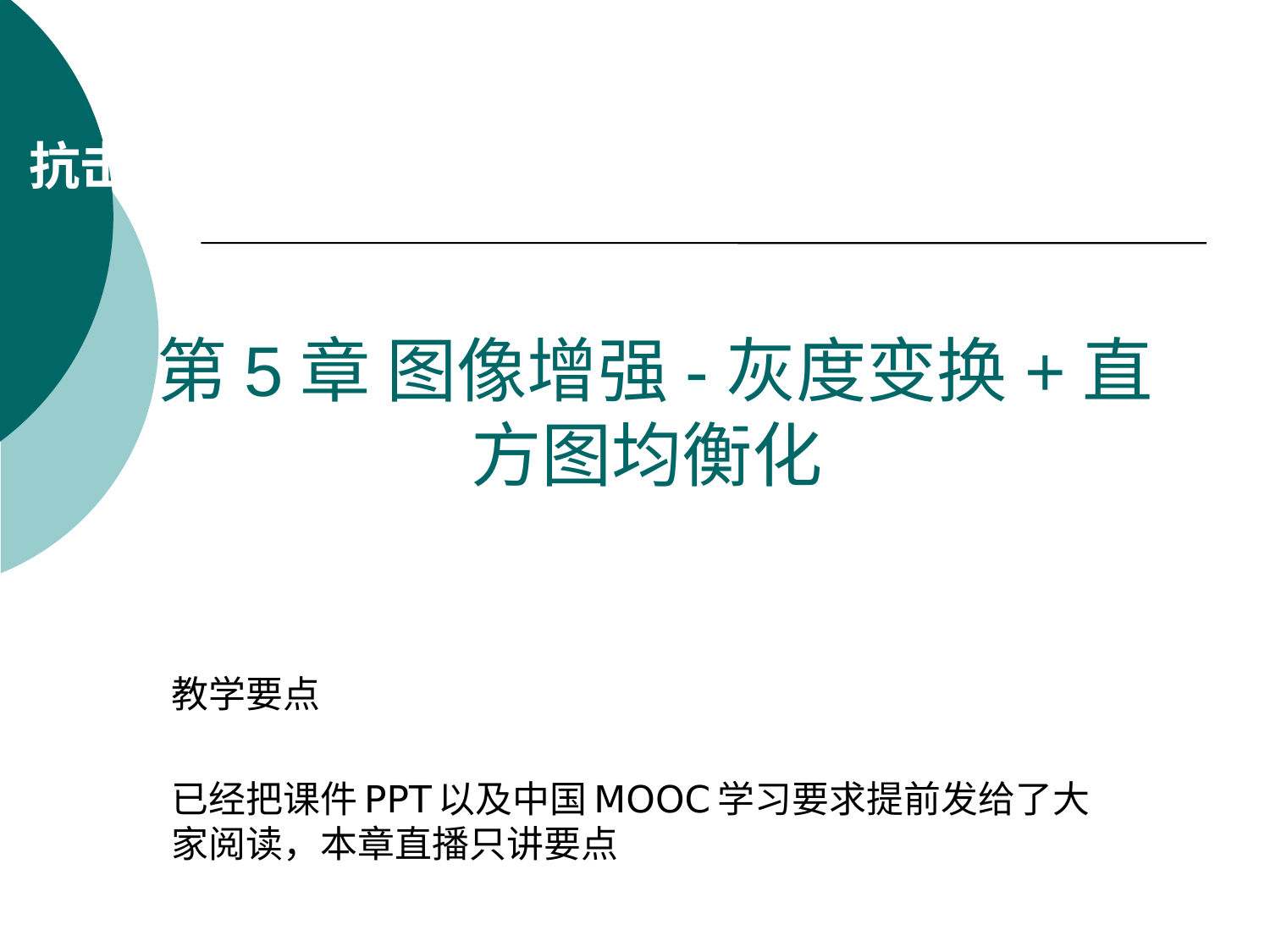

众志成城，抗击疫情！武汉加油！湖北加油！中国加油！
# 第5章 图像增强-灰度变换+直方图均衡化 2020-03-23（第6周）
教学要点

已经把课件PPT以及中国MOOC学习要求提前发给了大家阅读，本章直播只讲要点